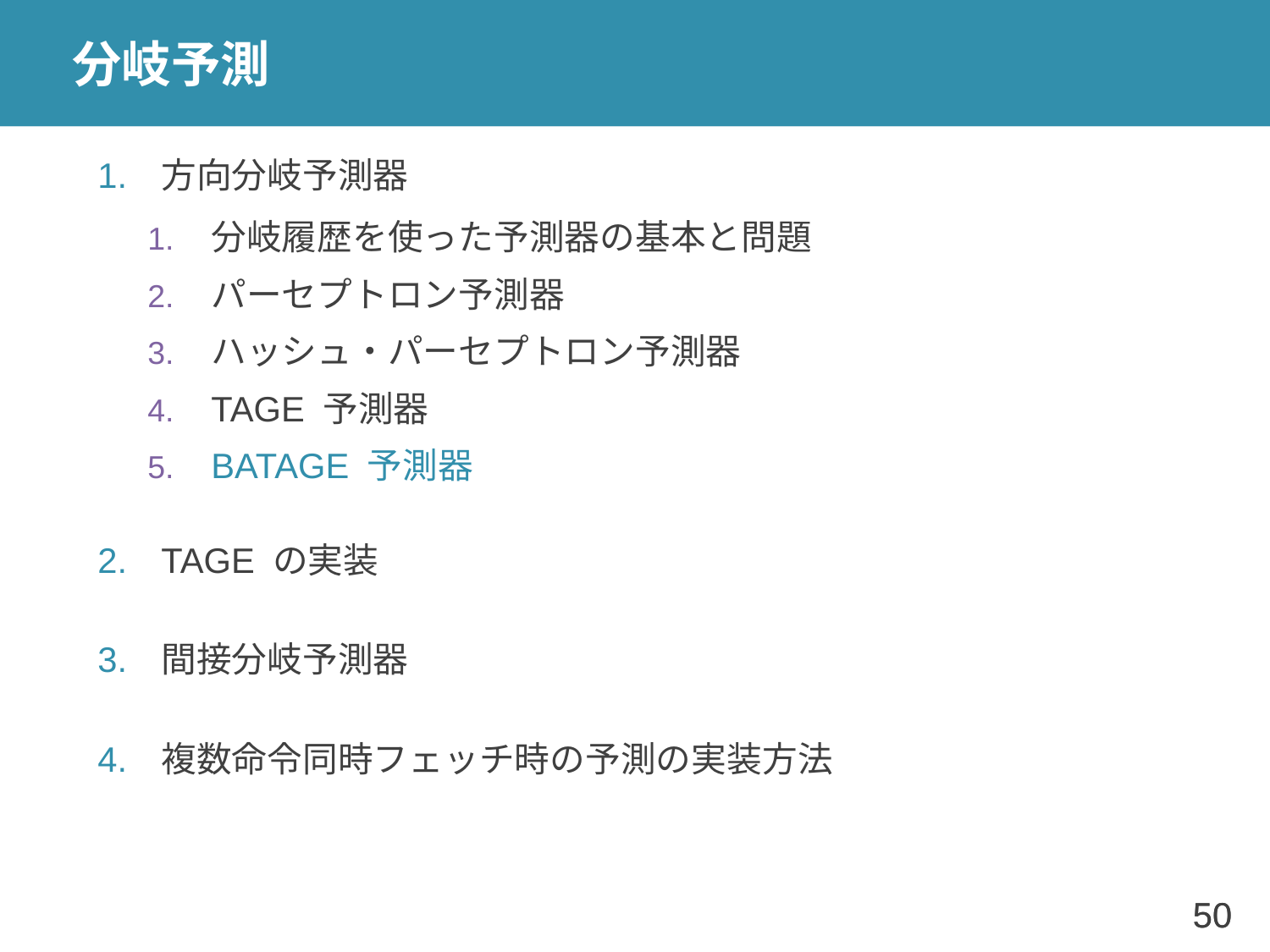

# 分岐予測
方向分岐予測器
分岐履歴を使った予測器の基本と問題
パーセプトロン予測器
ハッシュ・パーセプトロン予測器
TAGE 予測器
BATAGE 予測器
TAGE の実装
間接分岐予測器
複数命令同時フェッチ時の予測の実装方法